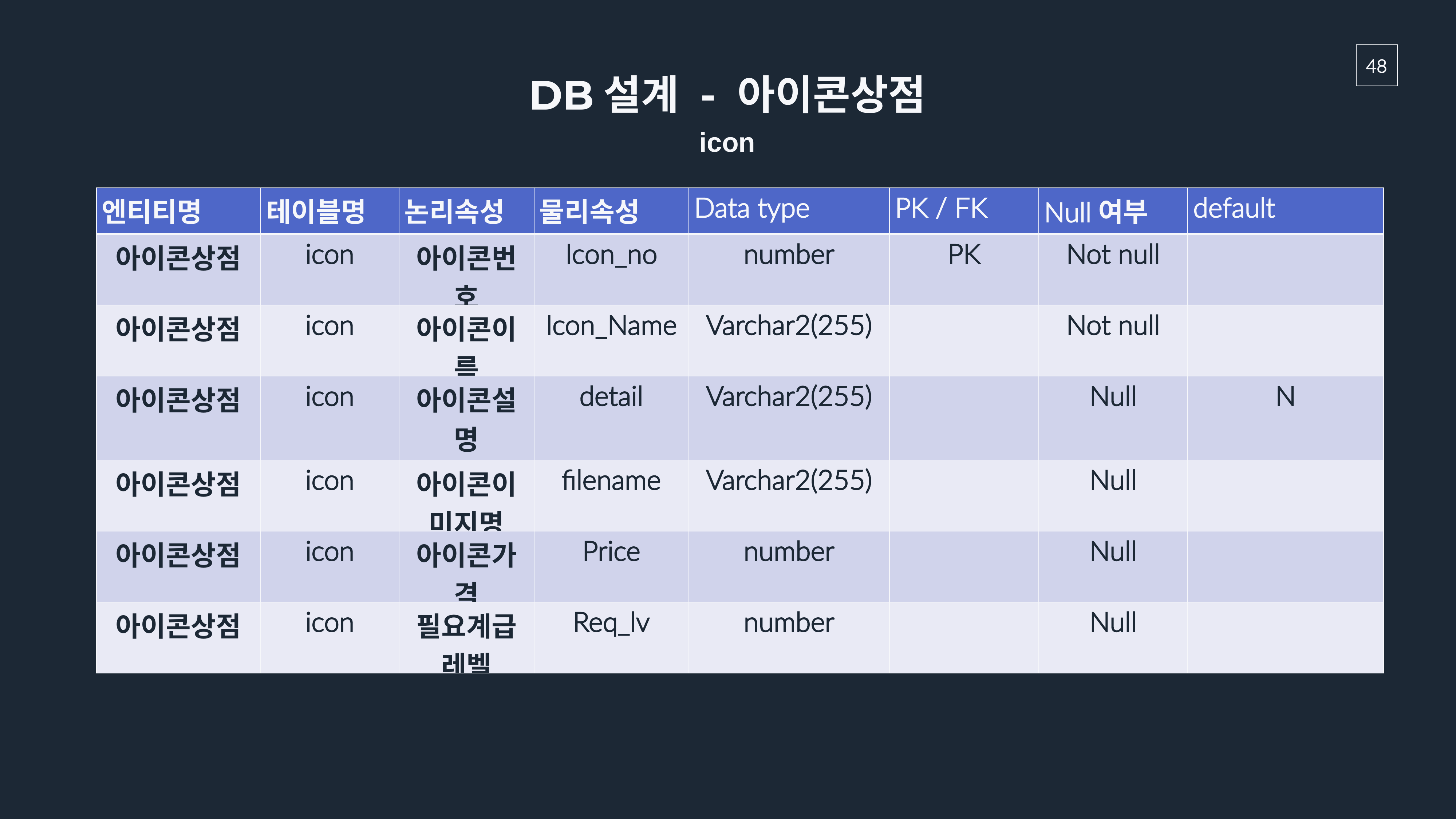

DB설계 - 아이콘상점
icon
| 엔티티명 | 테이블명 | 논리속성 | 물리속성 | Data type | PK / FK | Null여부 | default |
| --- | --- | --- | --- | --- | --- | --- | --- |
| 아이콘상점 | icon | 아이콘번호 | Icon\_no | number | PK | Not null |  |
| 아이콘상점 | icon | 아이콘이름 | Icon\_Name | Varchar2(255) |  | Not null |  |
| 아이콘상점 | icon | 아이콘설명 | detail | Varchar2(255) |  | Null | N |
| 아이콘상점 | icon | 아이콘이미지명 | filename | Varchar2(255) |  | Null |  |
| 아이콘상점 | icon | 아이콘가격 | Price | number |  | Null |  |
| 아이콘상점 | icon | 필요계급레벨 | Req\_lv | number |  | Null |  |